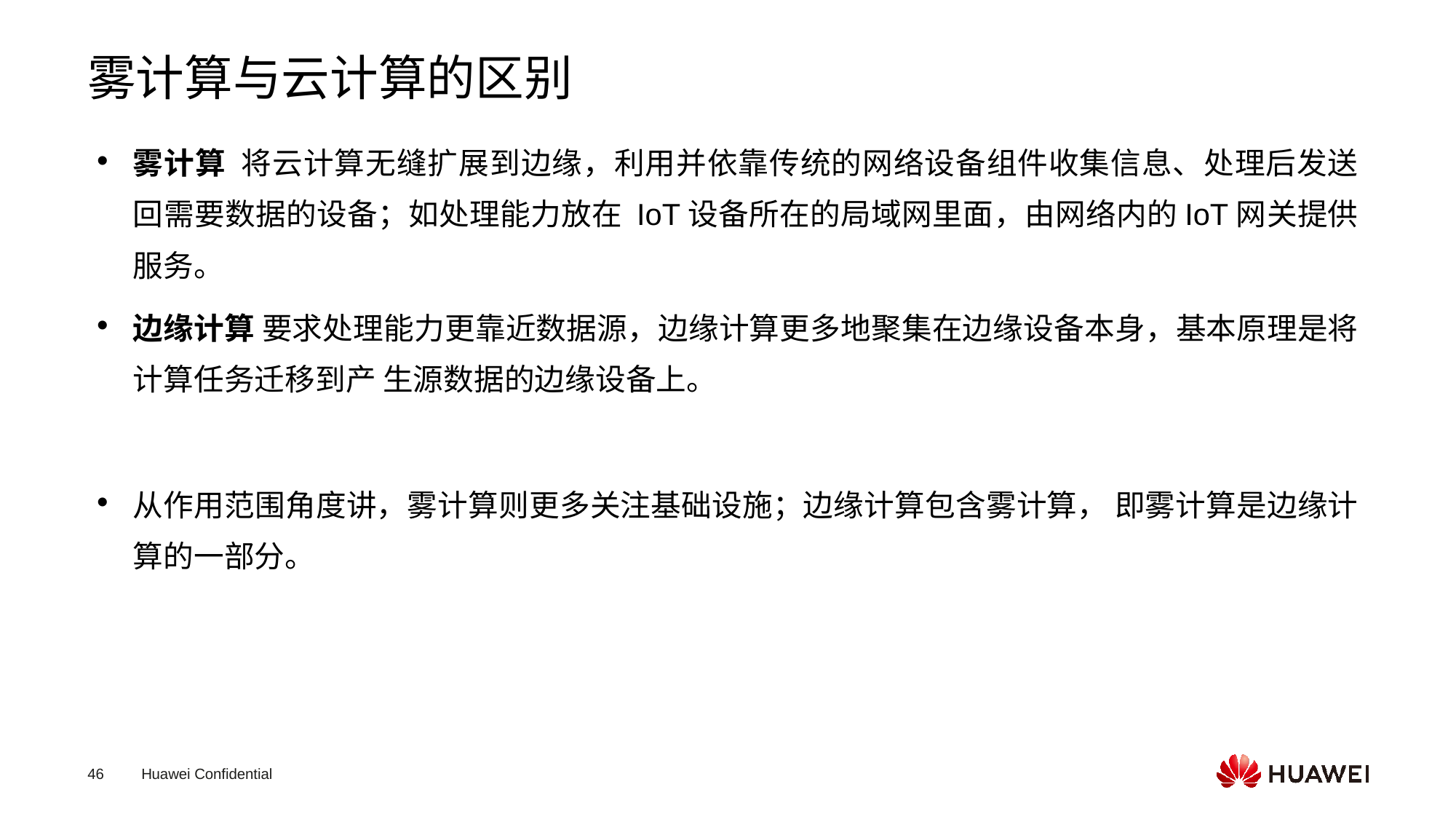

# 雾计算与云计算的区别
雾计算  将云计算无缝扩展到边缘，利用并依靠传统的网络设备组件收集信息、处理后发送回需要数据的设备；如处理能力放在 IoT设备所在的局域网里面，由网络内的IoT网关提供服务。
边缘计算 要求处理能力更靠近数据源，边缘计算更多地聚集在边缘设备本身，基本原理是将计算任务迁移到产 生源数据的边缘设备上。

从作用范围角度讲，雾计算则更多关注基础设施；边缘计算包含雾计算， 即雾计算是边缘计算的一部分。